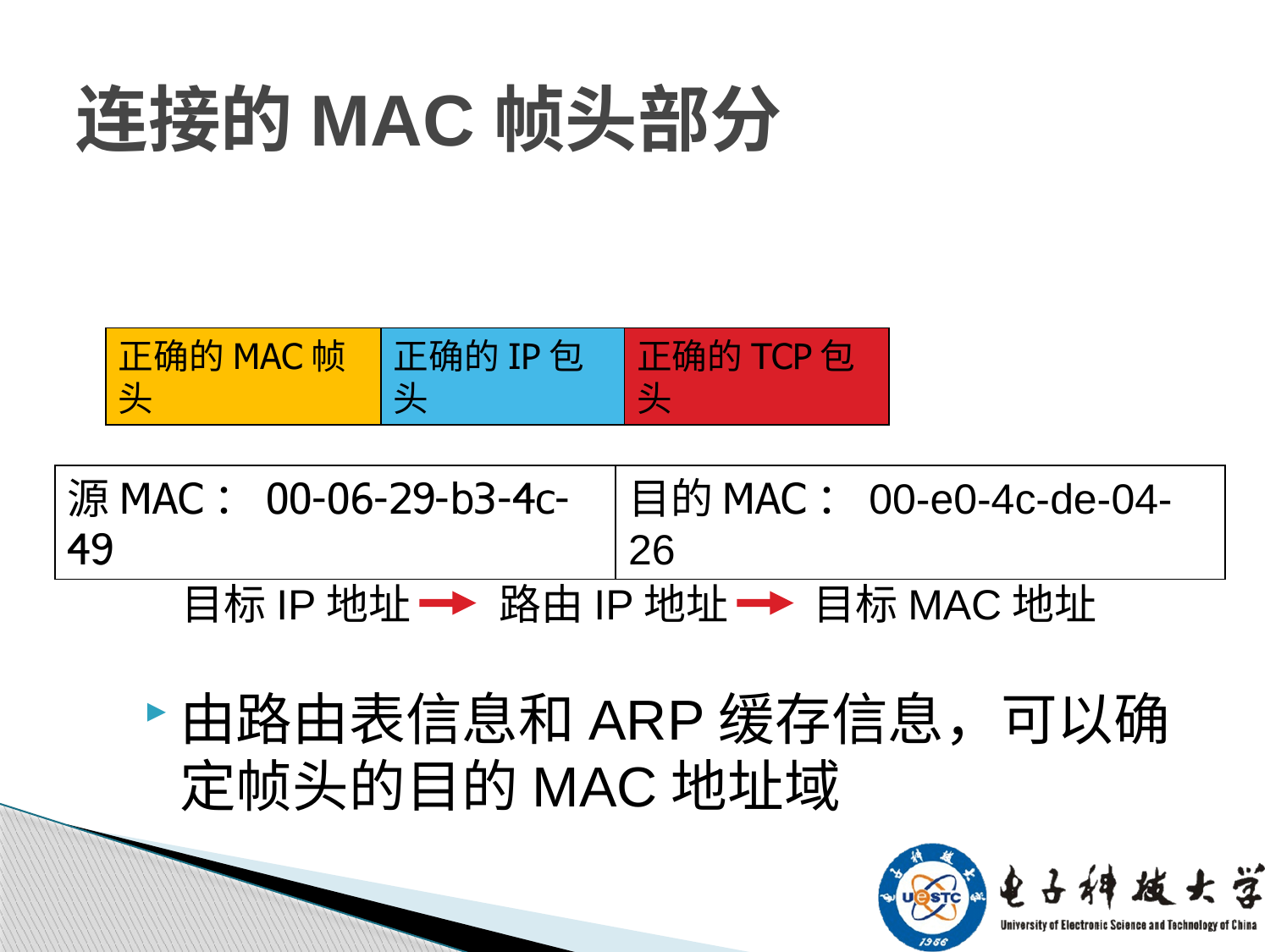

# 连接的MAC帧头部分
正确的MAC帧头
正确的IP包头
正确的TCP包头
源MAC：00-06-29-b3-4c-49
目的MAC：? ? ?
目的MAC：00-e0-4c-de-04-26
目标IP地址
路由IP地址
目标MAC地址

由路由表信息和ARP缓存信息，可以确定帧头的目的MAC地址域